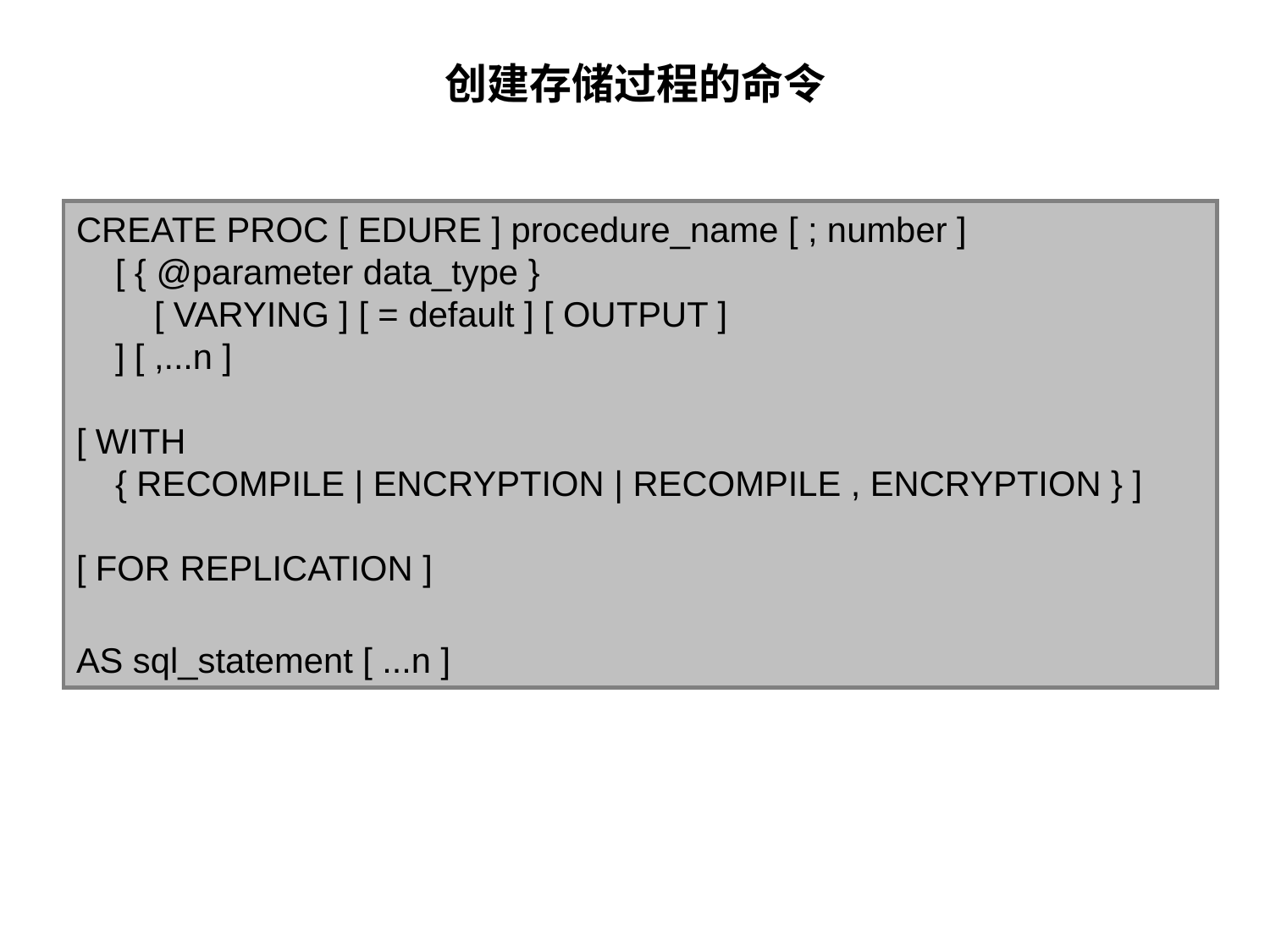

# 创建存储过程的命令
CREATE PROC [ EDURE ] procedure_name [ ; number ]
    [ { @parameter data_type }
        [ VARYING ] [ = default ] [ OUTPUT ]
    ] [ ,...n ]

[ WITH
    { RECOMPILE | ENCRYPTION | RECOMPILE , ENCRYPTION } ]

[ FOR REPLICATION ]

AS sql_statement [ ...n ]